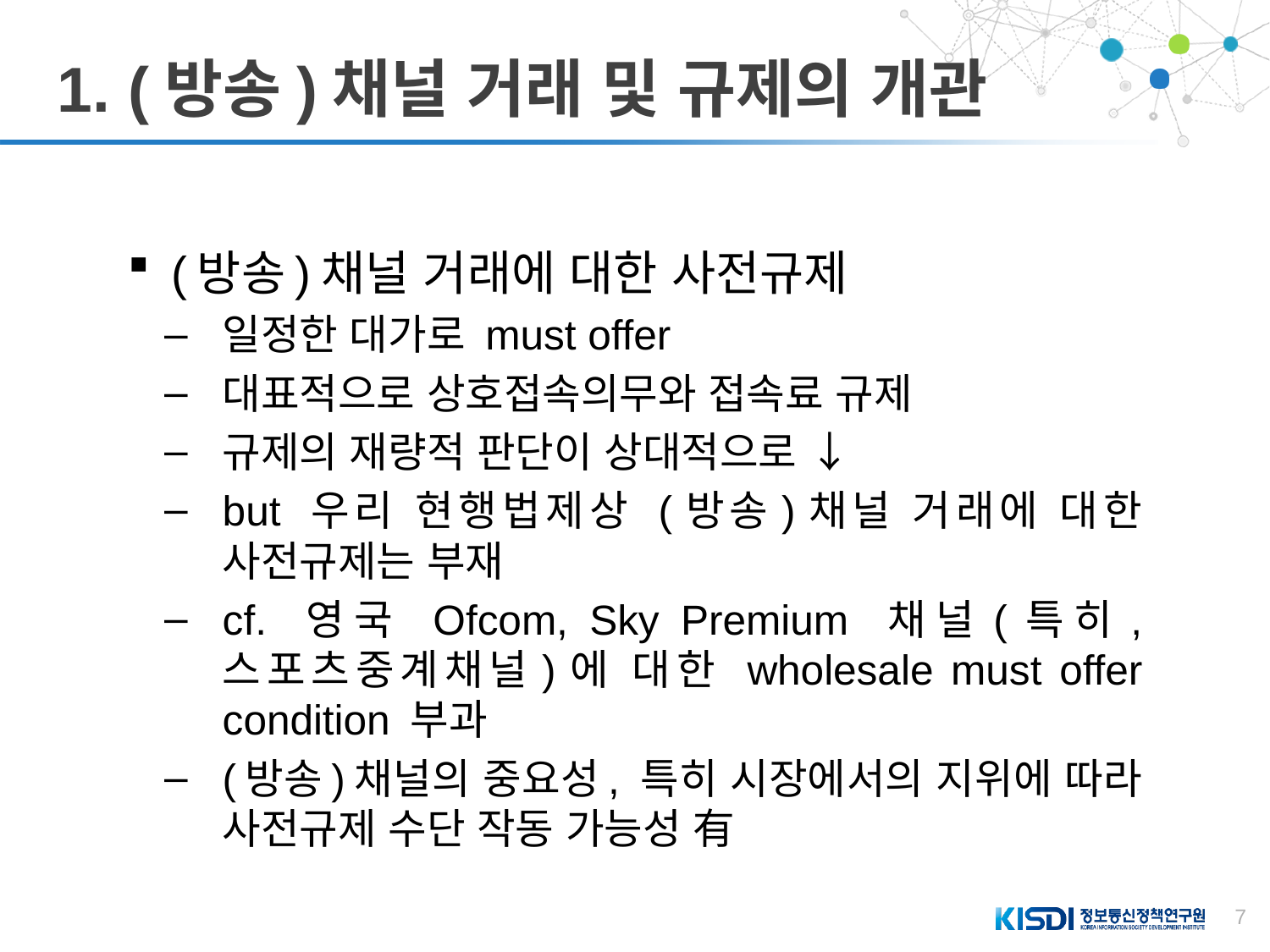

# 1. (방송)채널 거래 및 규제의 개관
(방송)채널 거래에 대한 사전규제
일정한 대가로 must offer
대표적으로 상호접속의무와 접속료 규제
규제의 재량적 판단이 상대적으로 ↓
but 우리 현행법제상 (방송)채널 거래에 대한 사전규제는 부재
cf. 영국 Ofcom, Sky Premium 채널(특히, 스포츠중계채널)에 대한 wholesale must offer condition 부과
(방송)채널의 중요성, 특히 시장에서의 지위에 따라 사전규제 수단 작동 가능성 有

7